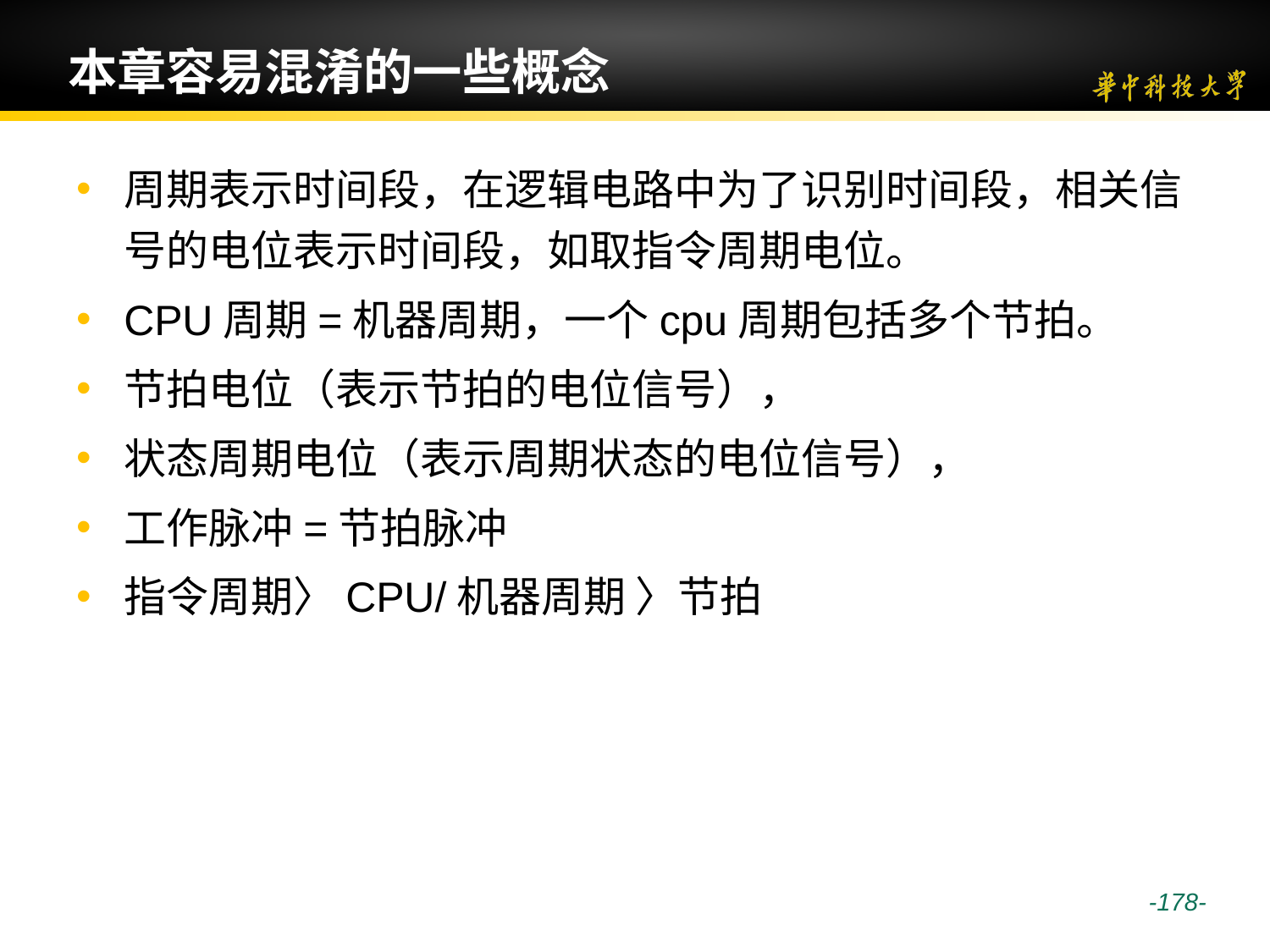

# 本章容易混淆的一些概念
周期表示时间段，在逻辑电路中为了识别时间段，相关信号的电位表示时间段，如取指令周期电位。
CPU周期=机器周期，一个cpu周期包括多个节拍。
节拍电位（表示节拍的电位信号），
状态周期电位（表示周期状态的电位信号），
工作脉冲=节拍脉冲
指令周期〉CPU/机器周期 〉节拍
 -178-